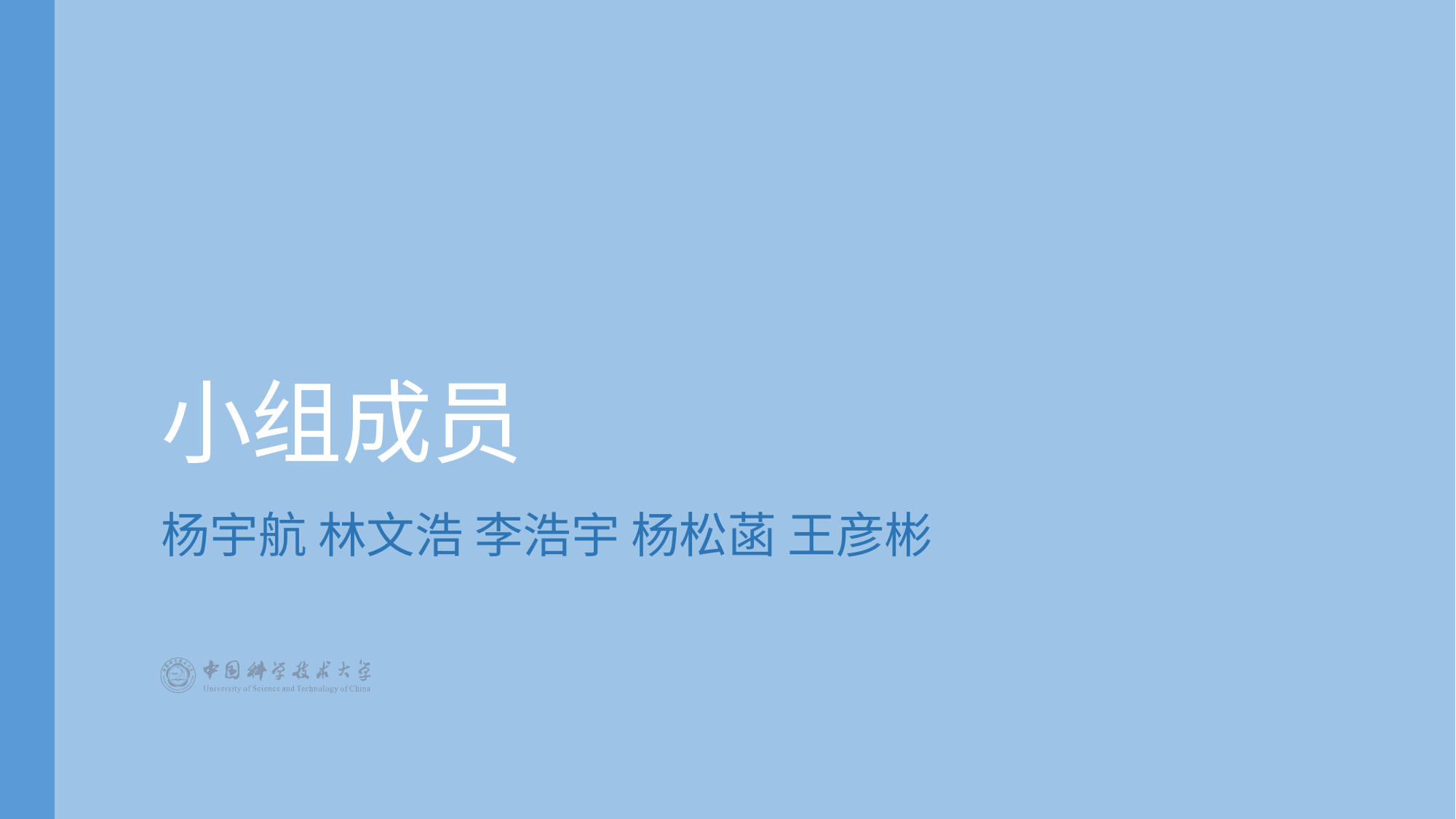

# 小组成员
杨宇航 林文浩 李浩宇 杨松菡 王彦彬